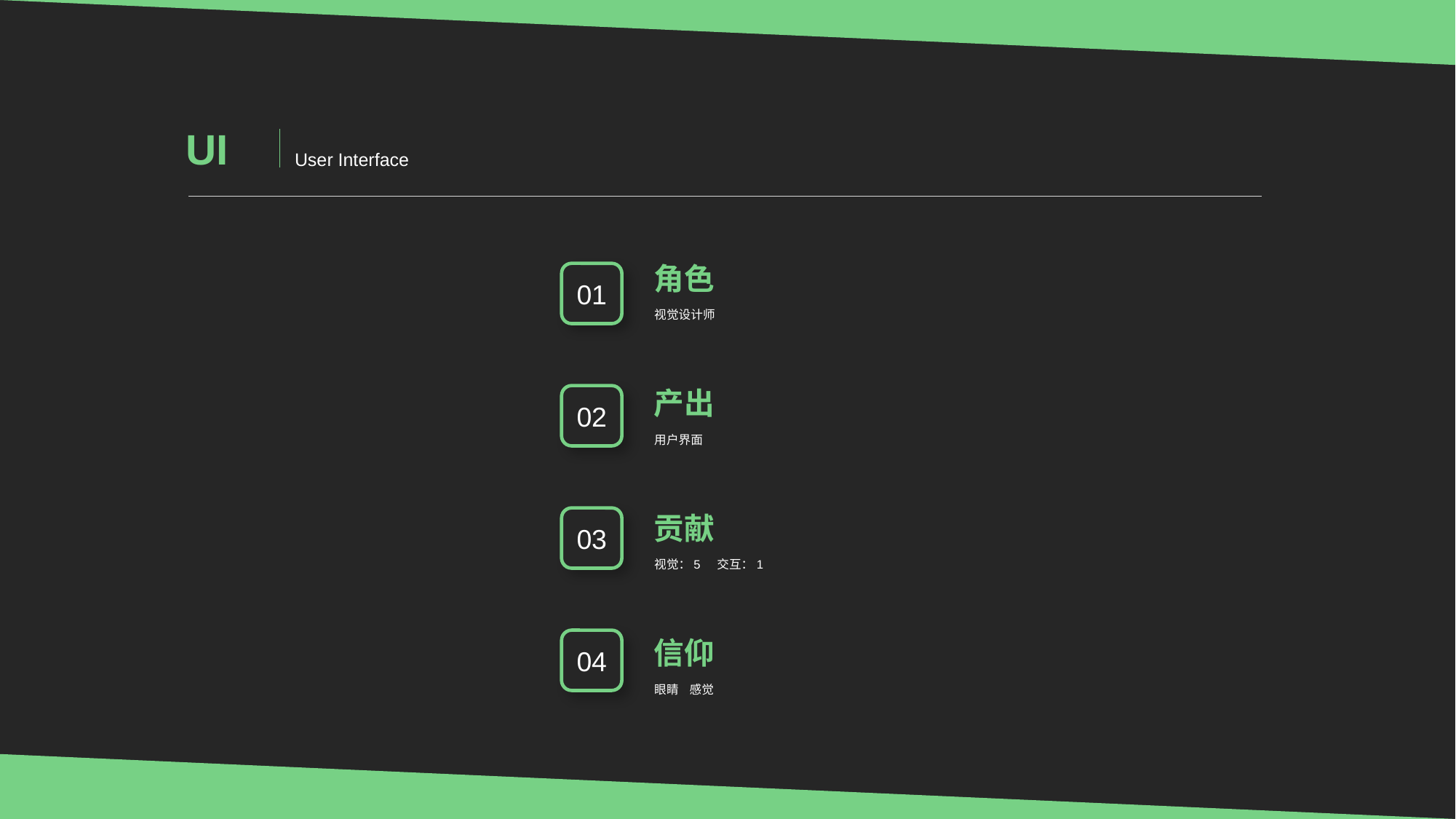

UI
User Interface
角色
视觉设计师
01
产出
用户界面
02
贡献
视觉：5    交互：1
03
信仰
眼睛    感觉
04